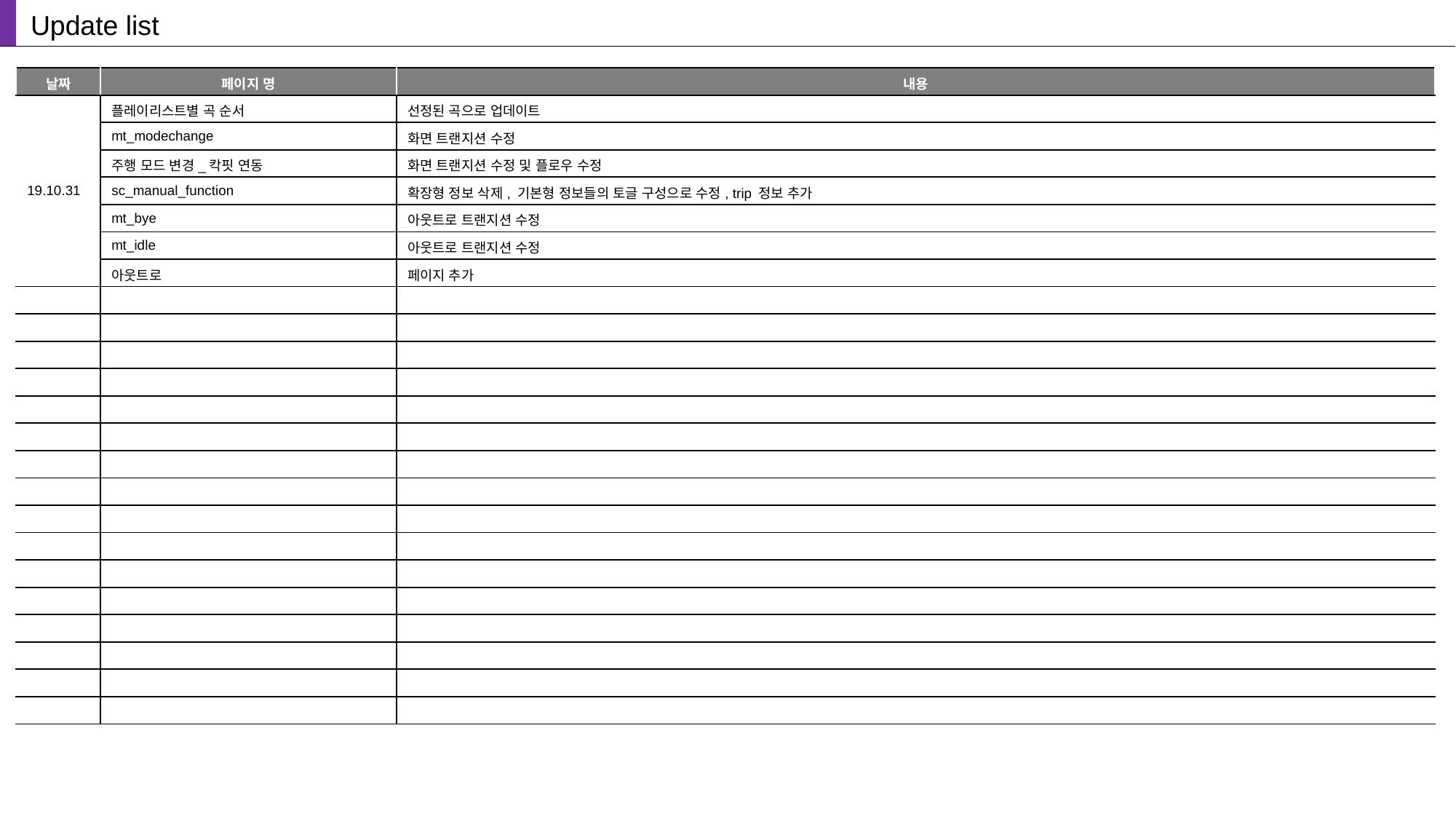

Update list
| 날짜 | 페이지 명 | 내용 |
| --- | --- | --- |
| 19.10.31 | 플레이리스트별 곡 순서 | 선정된 곡으로 업데이트 |
|  | mt\_modechange | 화면 트랜지션 수정 |
|  | 주행 모드 변경\_칵핏 연동 | 화면 트랜지션 수정 및 플로우 수정 |
|  | sc\_manual\_function | 확장형 정보 삭제, 기본형 정보들의 토글 구성으로 수정, trip 정보 추가 |
|  | mt\_bye | 아웃트로 트랜지션 수정 |
|  | mt\_idle | 아웃트로 트랜지션 수정 |
|  | 아웃트로 | 페이지 추가 |
|  |  |  |
|  |  |  |
|  |  |  |
|  |  |  |
|  |  |  |
|  |  |  |
|  |  |  |
|  |  |  |
|  |  |  |
|  |  |  |
|  |  |  |
|  |  |  |
|  |  |  |
|  |  |  |
|  |  |  |
|  |  |  |